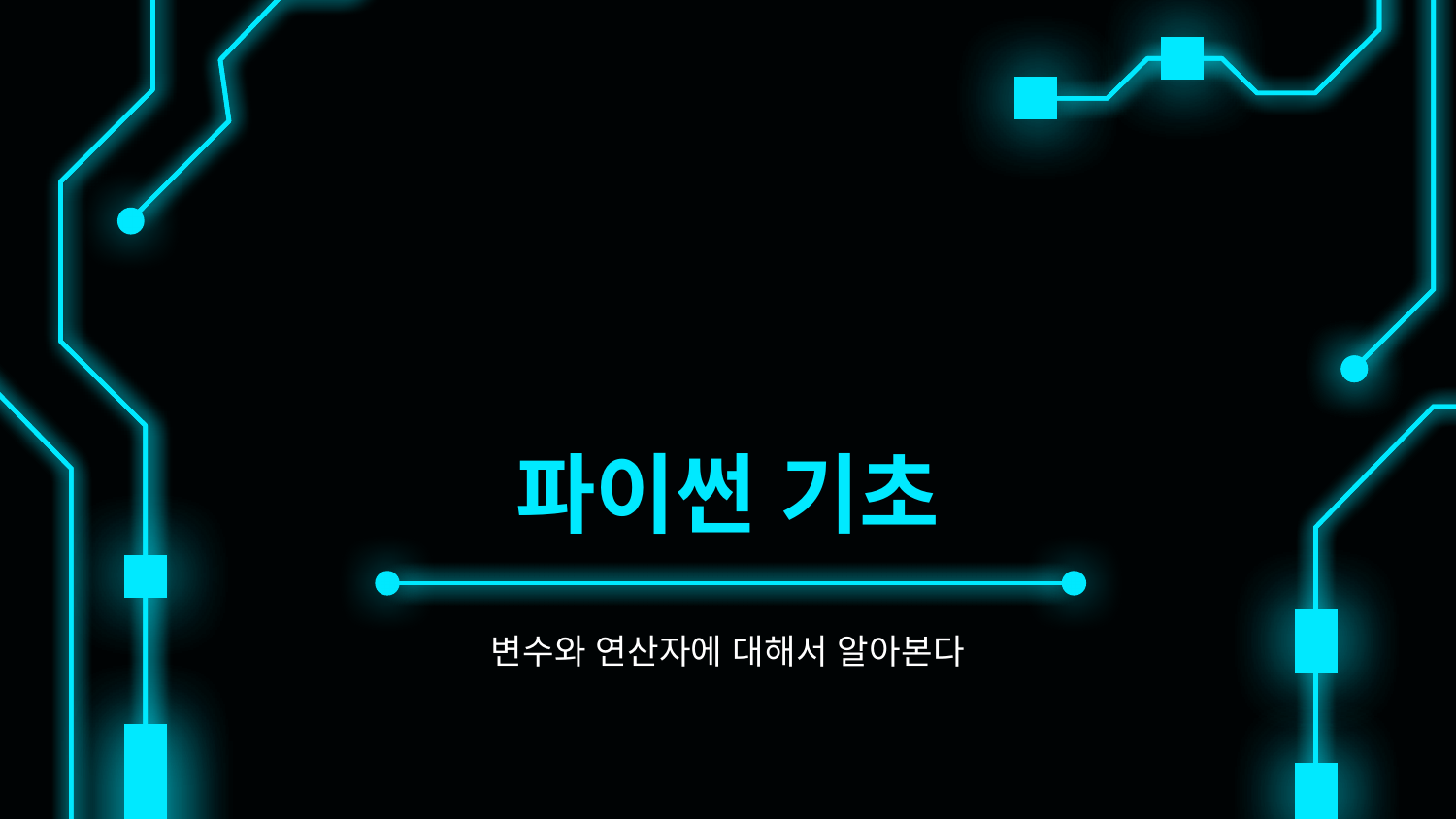

# 파이썬 기초

변수와 연산자에 대해서 알아본다